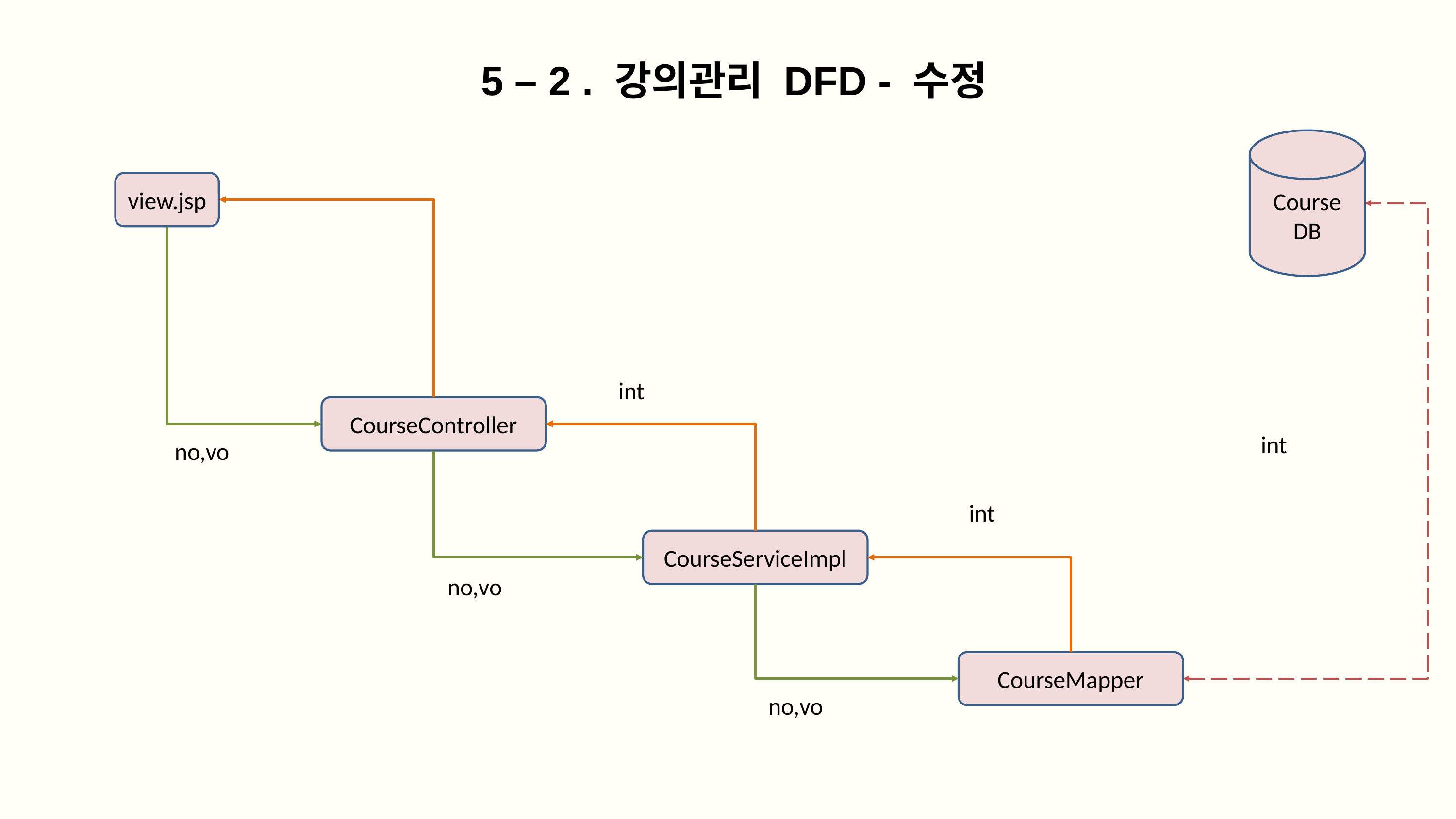

5 – 2 . 강의관리 DFD - 수정
Course
DB
view.jsp
int
CourseController
int
no,vo
int
CourseServiceImpl
no,vo
CourseMapper
no,vo